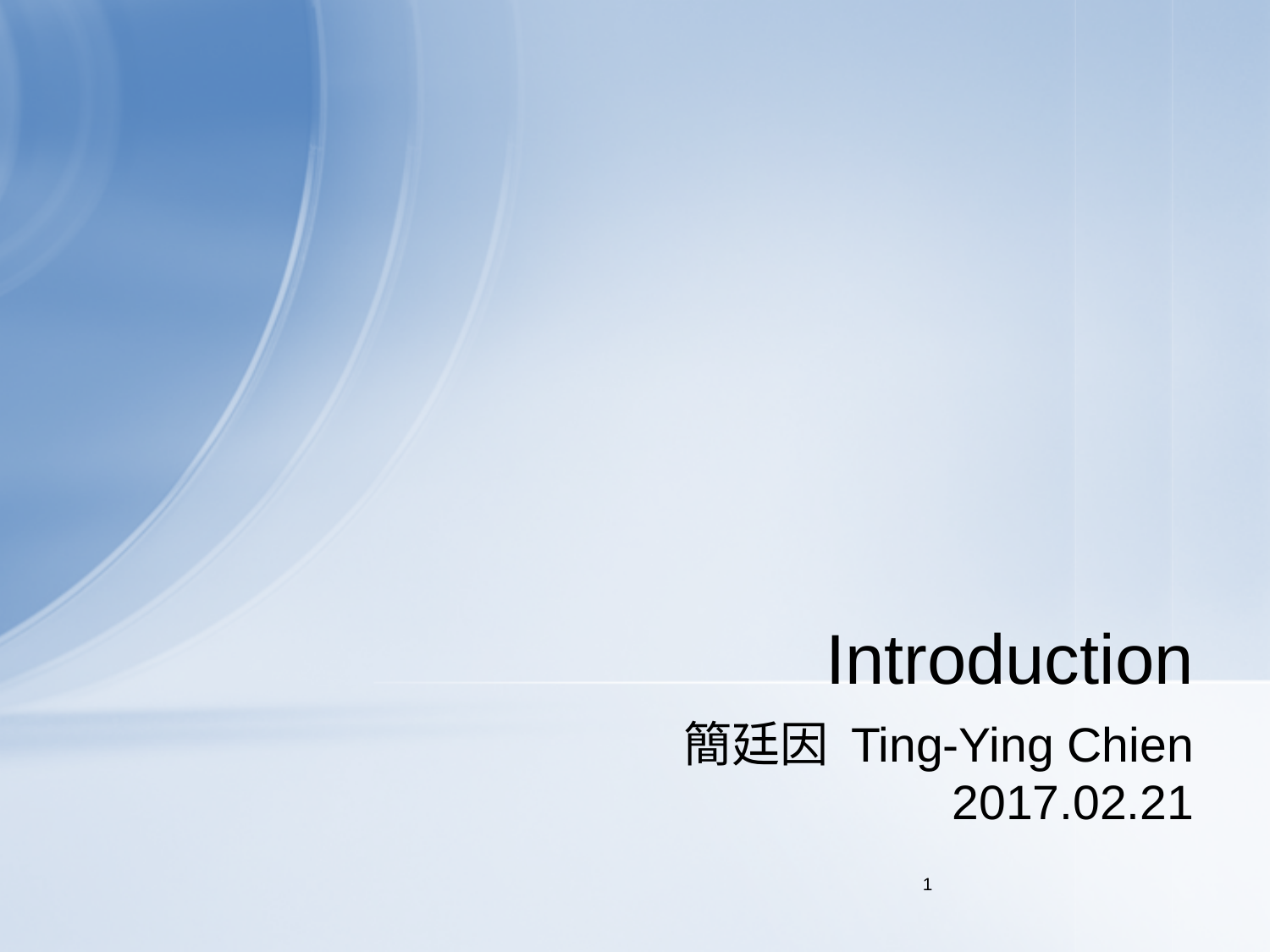

# Introduction
 簡廷因 Ting-Ying Chien
2017.02.21
1